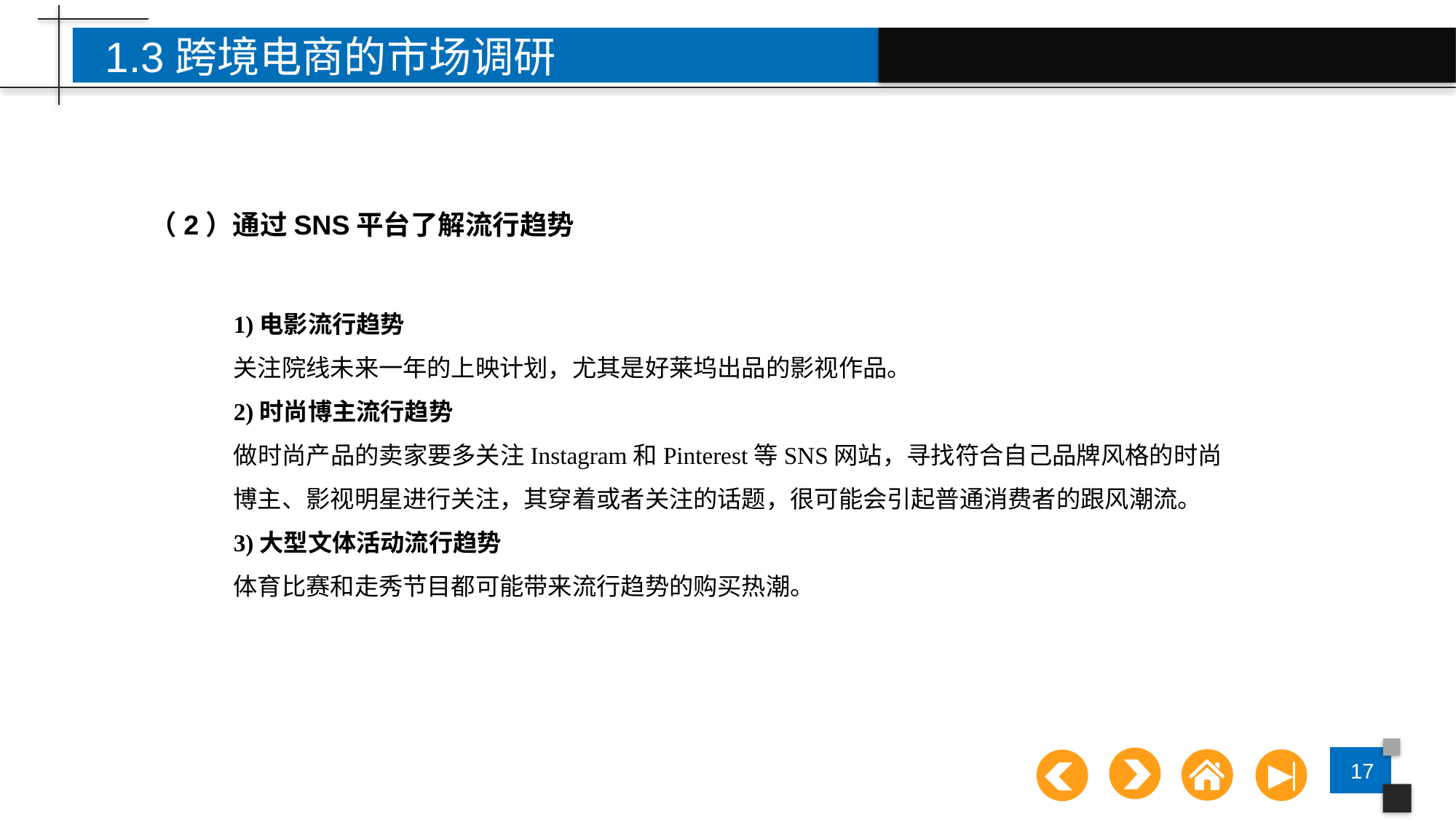

1.3跨境电商的市场调研

（2）通过SNS平台了解流行趋势
点击添加文本
1)电影流行趋势
关注院线未来一年的上映计划，尤其是好莱坞出品的影视作品。
2)时尚博主流行趋势
做时尚产品的卖家要多关注Instagram和Pinterest等SNS网站，寻找符合自己品牌风格的时尚博主、影视明星进行关注，其穿着或者关注的话题，很可能会引起普通消费者的跟风潮流。
3)大型文体活动流行趋势
体育比赛和走秀节目都可能带来流行趋势的购买热潮。
点击添加文本
点击添加文本
点击添加文本